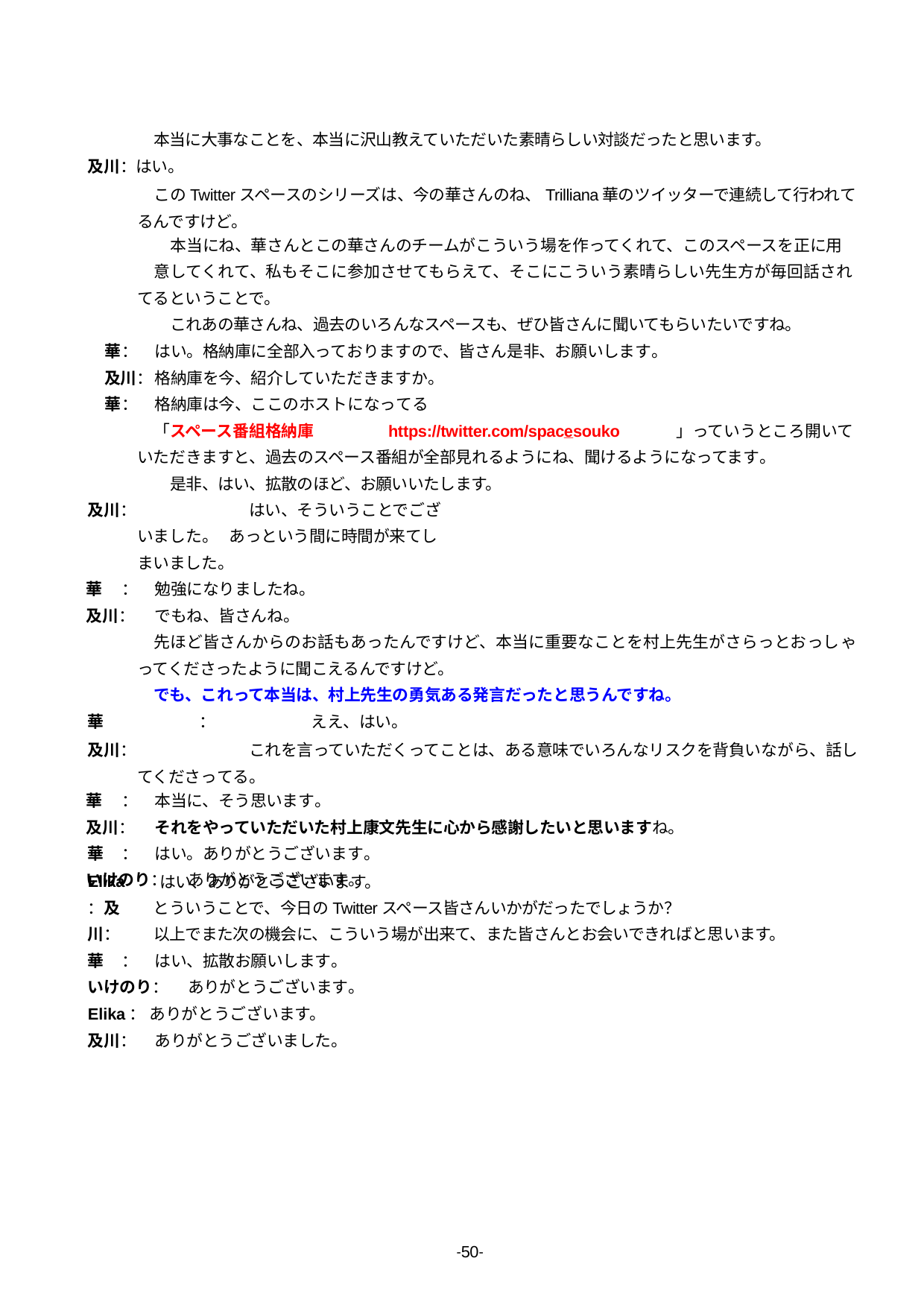

本当に大事なことを、本当に沢山教えていただいた素晴らしい対談だったと思います。
及川：はい。
このTwitterスペースのシリーズは、今の華さんのね、Trilliana華のツイッターで連続して行われてるんですけど。
本当にね、華さんとこの華さんのチームがこういう場を作ってくれて、このスペースを正に用
意してくれて、私もそこに参加させてもらえて、そこにこういう素晴らしい先生方が毎回話されてるということで。
これあの華さんね、過去のいろんなスペースも、ぜひ皆さんに聞いてもらいたいですね。
華	：	はい。格納庫に全部入っておりますので、皆さん是非、お願いします。
及川：	格納庫を今、紹介していただきますか。
華	：	格納庫は今、ここのホストになってる
「スペース番組格納庫	https://twitter.com/space̲souko	」っていうところ開いていただきますと、過去のスペース番組が全部見れるようにね、聞けるようになってます。
是非、はい、拡散のほど、お願いいたします。
及川：		はい、そういうことでございました。 あっという間に時間が来てしまいました。
華	：	勉強になりましたね。
及川：	でもね、皆さんね。
先ほど皆さんからのお話もあったんですけど、本当に重要なことを村上先生がさらっとおっしゃってくださったように聞こえるんですけど。
でも、これって本当は、村上先生の勇気ある発言だったと思うんですね。華	：	ええ、はい。
及川：		これを言っていただくってことは、ある意味でいろんなリスクを背負いながら、話してくださってる。
華	：	本当に、そう思います。
及川：	それをやっていただいた村上康文先生に心から感謝したいと思いますね。華	：	はい。ありがとうございます。
いけのり：	ありがとうございます。
Elika：及川：
はい、ありがとうございます。
とういうことで、今日のTwitterスペース皆さんいかがだったでしょうか？
以上でまた次の機会に、こういう場が出来て、また皆さんとお会いできればと思います。
華	：	はい、拡散お願いします。
いけのり：	ありがとうございます。
Elika： ありがとうございます。
及川：	ありがとうございました。
-50-